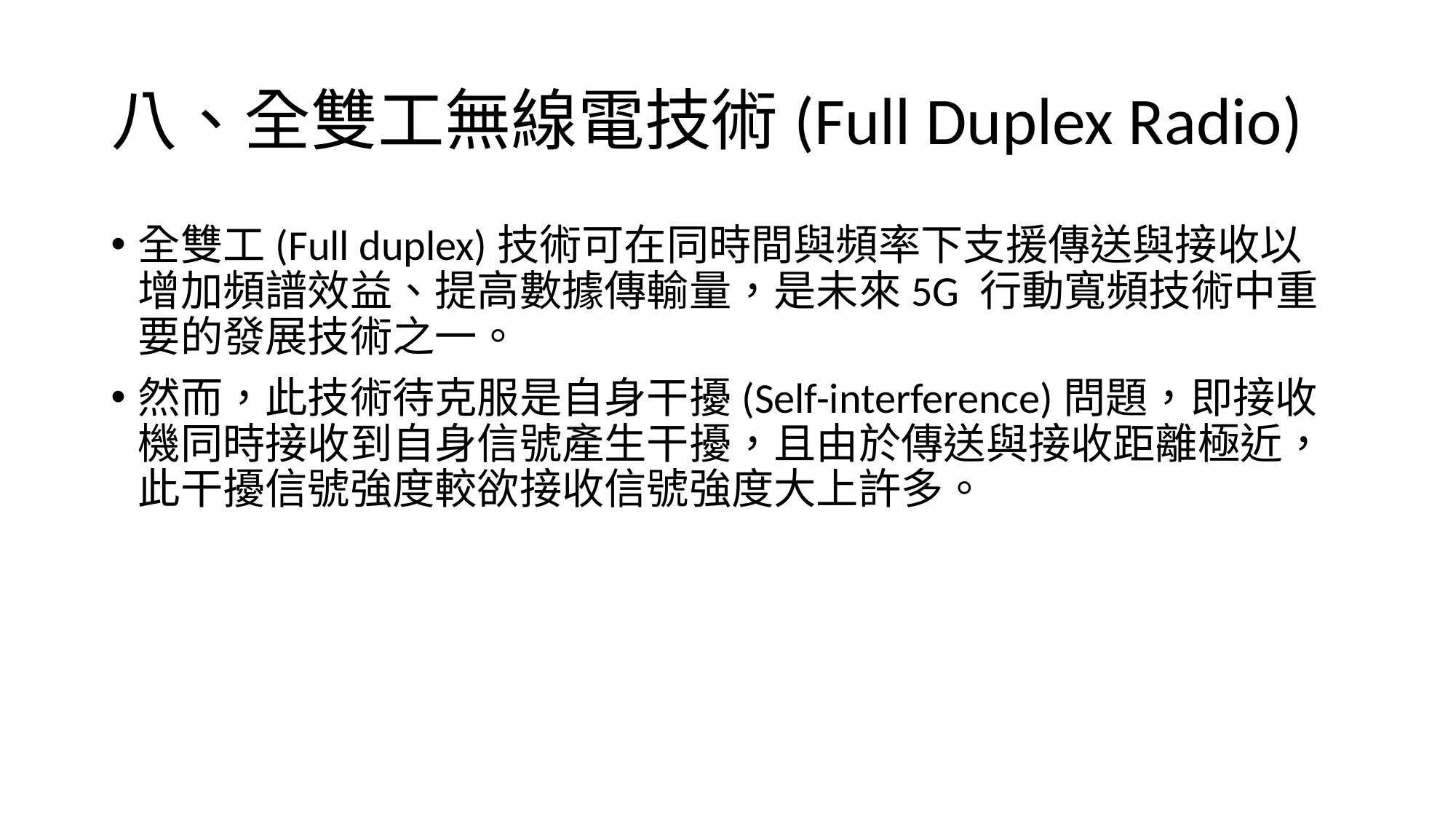

# 八、全雙工無線電技術(Full Duplex Radio)
全雙工(Full duplex)技術可在同時間與頻率下支援傳送與接收以增加頻譜效益、提高數據傳輸量，是未來5G 行動寬頻技術中重要的發展技術之一。
然而，此技術待克服是自身干擾(Self-interference)問題，即接收機同時接收到自身信號產生干擾，且由於傳送與接收距離極近，此干擾信號強度較欲接收信號強度大上許多。